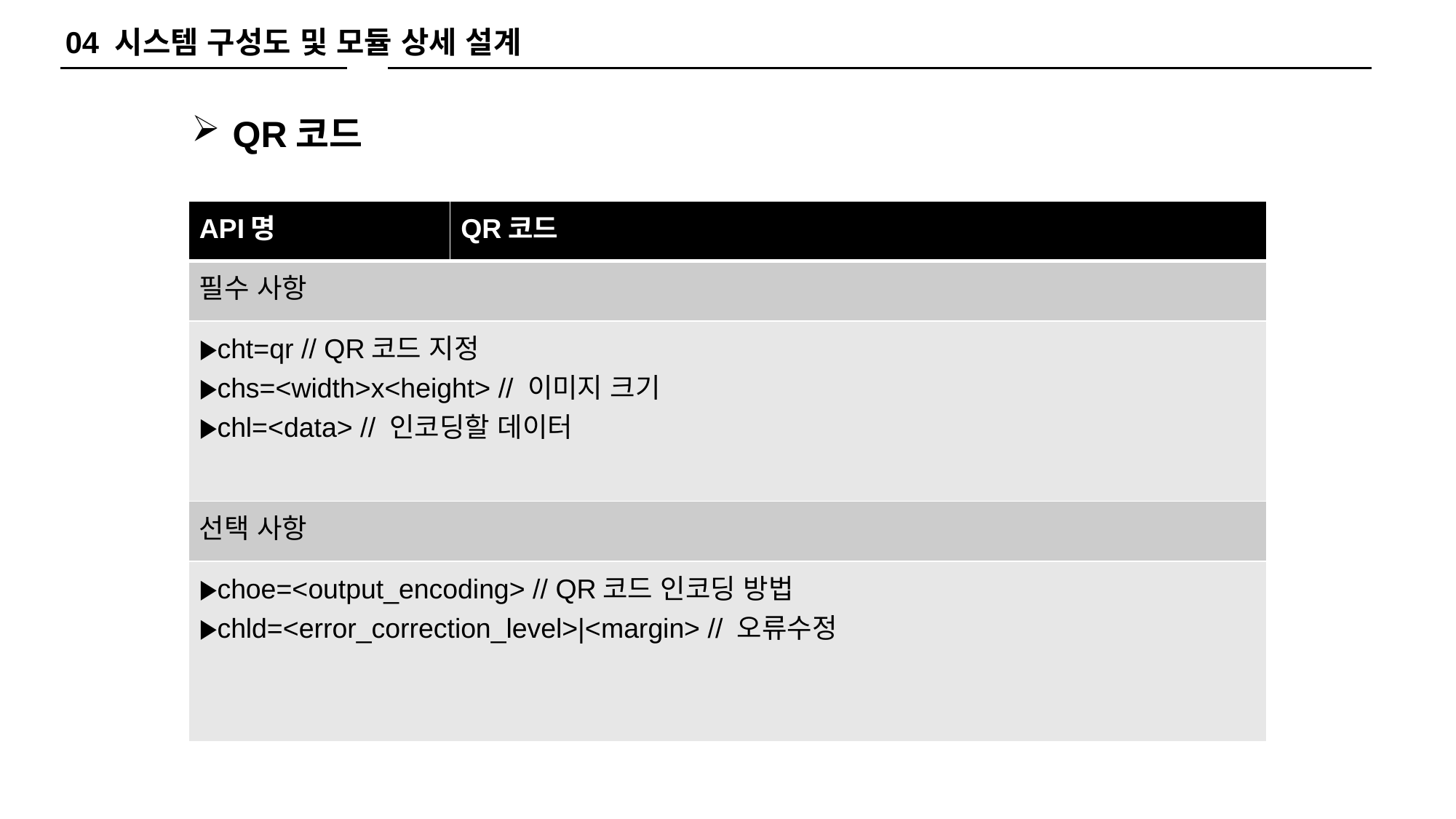

04 시스템 구성도 및 모듈 상세 설계
QR코드
| API명 | QR코드 |
| --- | --- |
| 필수 사항 |  |
| ▶cht=qr // QR코드 지정 ▶chs=<width>x<height> // 이미지 크기 ▶chl=<data> // 인코딩할 데이터 |  |
| 선택 사항 |  |
| ▶choe=<output\_encoding> // QR코드 인코딩 방법 ▶chld=<error\_correction\_level>|<margin> // 오류수정 |  |